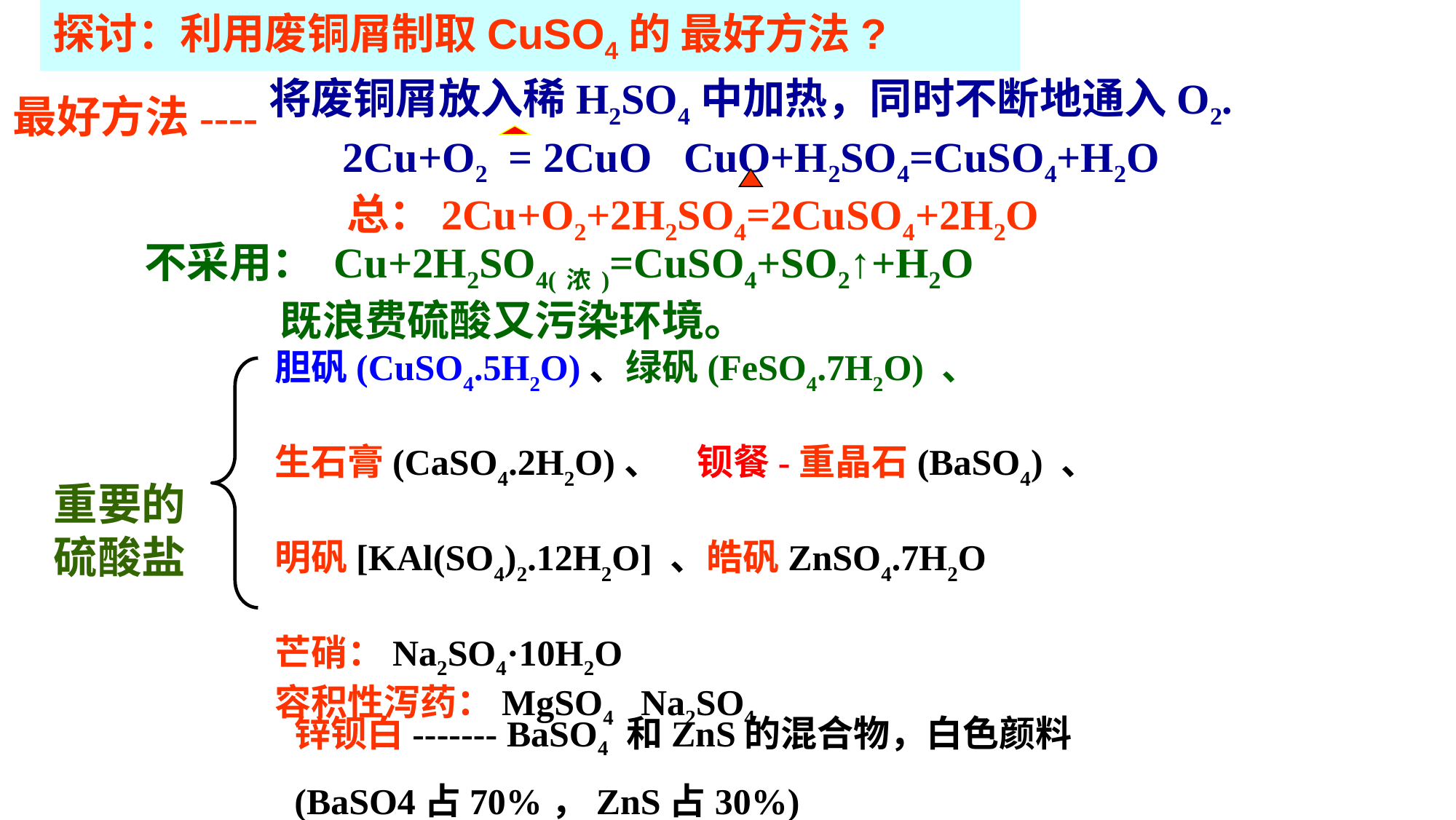

探讨：利用废铜屑制取CuSO4的 最好方法?
将废铜屑放入稀H2SO4中加热，同时不断地通入O2.
       2Cu+O2  = 2CuO   CuO+H2SO4=CuSO4+H2O
       总：2Cu+O2+2H2SO4=2CuSO4+2H2O

最好方法----
不采用： Cu+2H2SO4(浓)=CuSO4+SO2↑+H2O
             既浪费硫酸又污染环境。
胆矾(CuSO4.5H2O)、绿矾(FeSO4.7H2O) 、

生石膏(CaSO4.2H2O)、　钡餐-重晶石(BaSO4) 、

明矾[KAl(SO4)2.12H2O] 、皓矾ZnSO4.7H2O

芒硝：Na2SO4·10H2O
容积性泻药：MgSO4   Na2SO4

重要的
硫酸盐
锌钡白------- BaSO4 和ZnS的混合物，白色颜料
(BaSO4占70%，ZnS占30%)